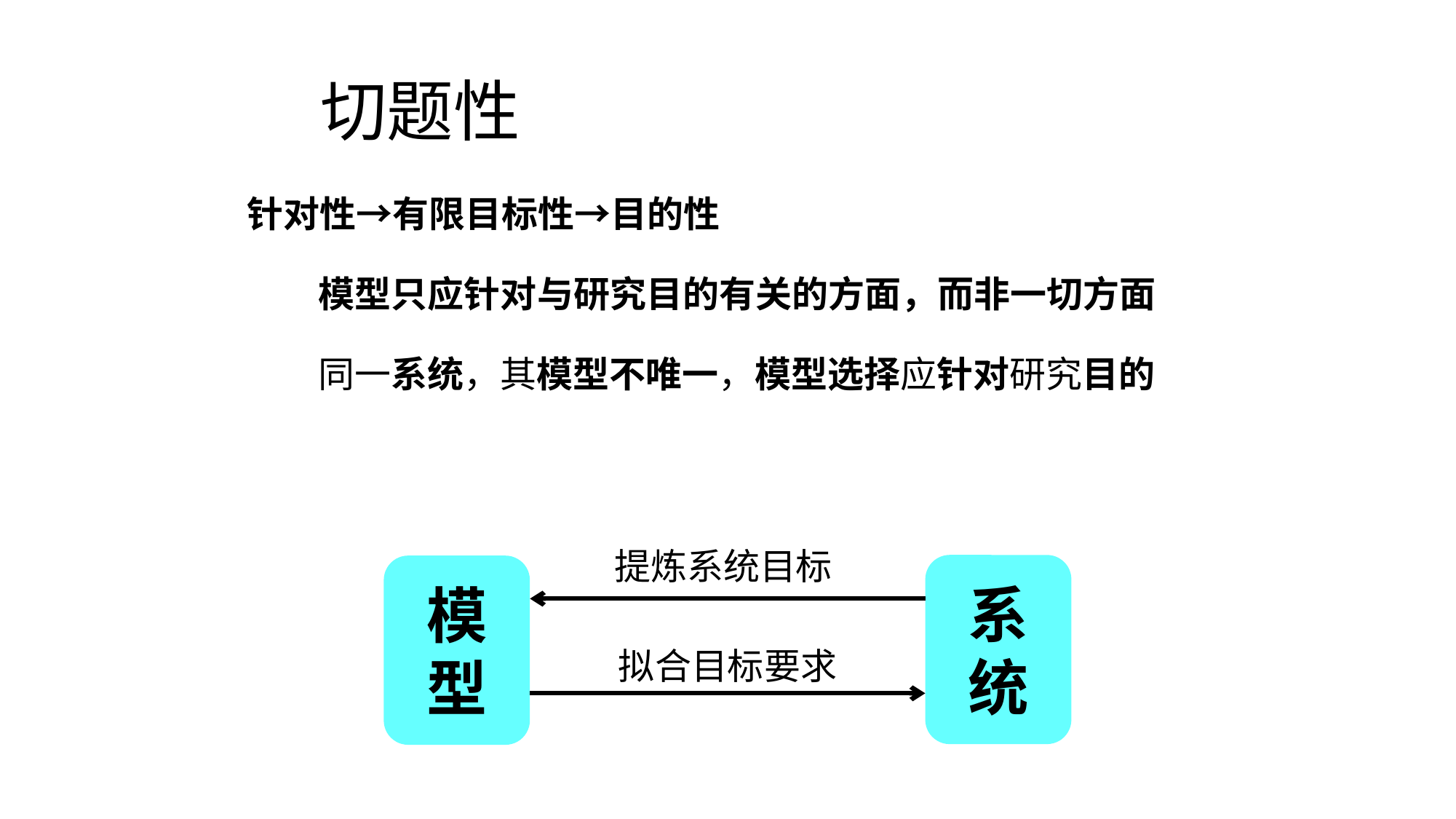

# 切题性
针对性→有限目标性→目的性
 模型只应针对与研究目的有关的方面，而非一切方面
 同一系统，其模型不唯一，模型选择应针对研究目的
提炼系统目标
系统
模型
拟合目标要求